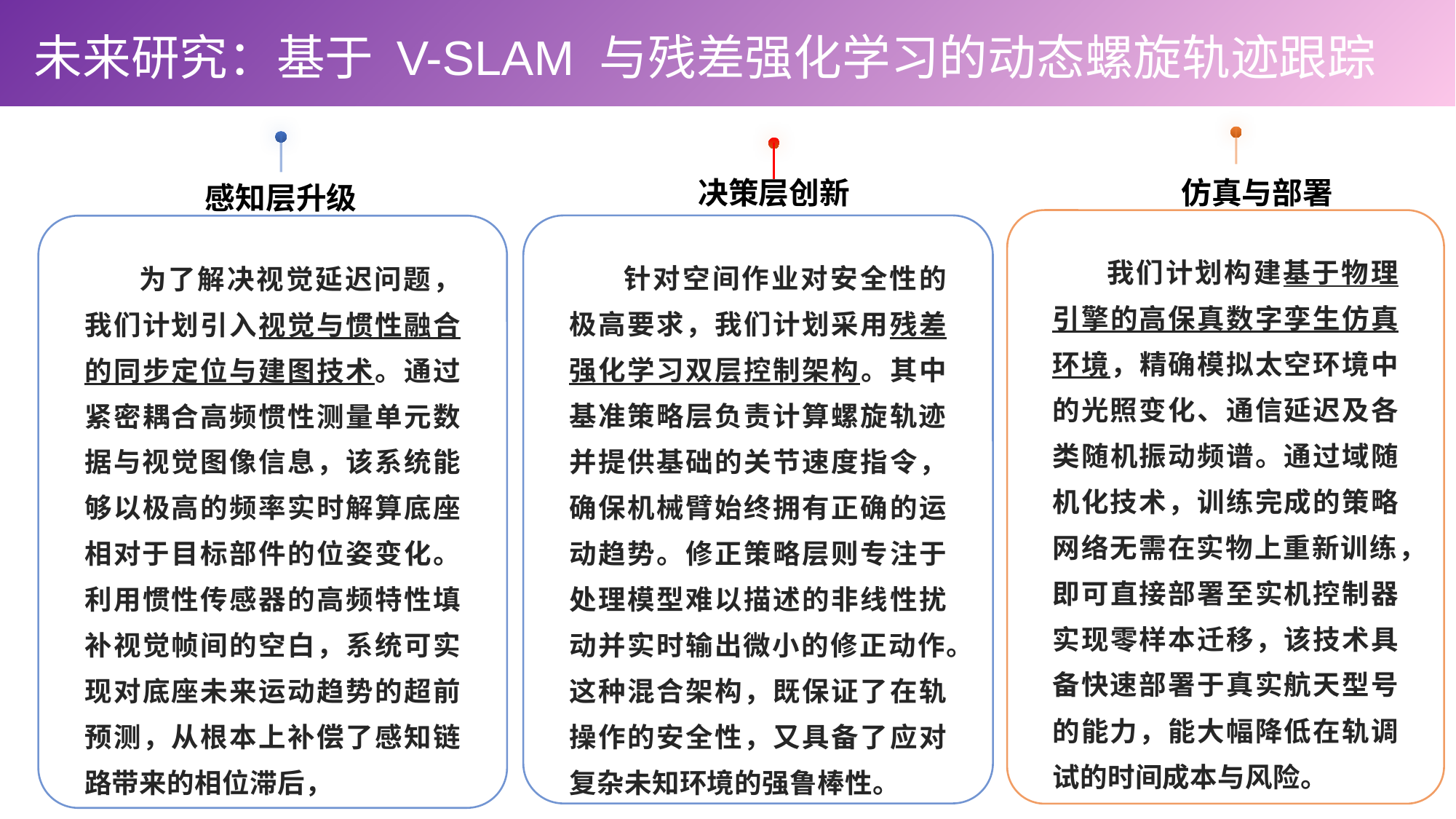

未来研究：基于 V-SLAM 与残差强化学习的动态螺旋轨迹跟踪

决策层创新
 仿真与部署
感知层升级
我们计划构建基于物理引擎的高保真数字孪生仿真环境，精确模拟太空环境中的光照变化、通信延迟及各类随机振动频谱。通过域随机化技术，训练完成的策略网络无需在实物上重新训练，即可直接部署至实机控制器实现零样本迁移，该技术具备快速部署于真实航天型号的能力，能大幅降低在轨调试的时间成本与风险。
针对空间作业对安全性的极高要求，我们计划采用残差强化学习双层控制架构。其中基准策略层负责计算螺旋轨迹并提供基础的关节速度指令，确保机械臂始终拥有正确的运动趋势。修正策略层则专注于处理模型难以描述的非线性扰动并实时输出微小的修正动作。这种混合架构，既保证了在轨操作的安全性，又具备了应对复杂未知环境的强鲁棒性。
为了解决视觉延迟问题，我们计划引入视觉与惯性融合的同步定位与建图技术。通过紧密耦合高频惯性测量单元数据与视觉图像信息，该系统能够以极高的频率实时解算底座相对于目标部件的位姿变化。利用惯性传感器的高频特性填补视觉帧间的空白，系统可实现对底座未来运动趋势的超前预测，从根本上补偿了感知链路带来的相位滞后，